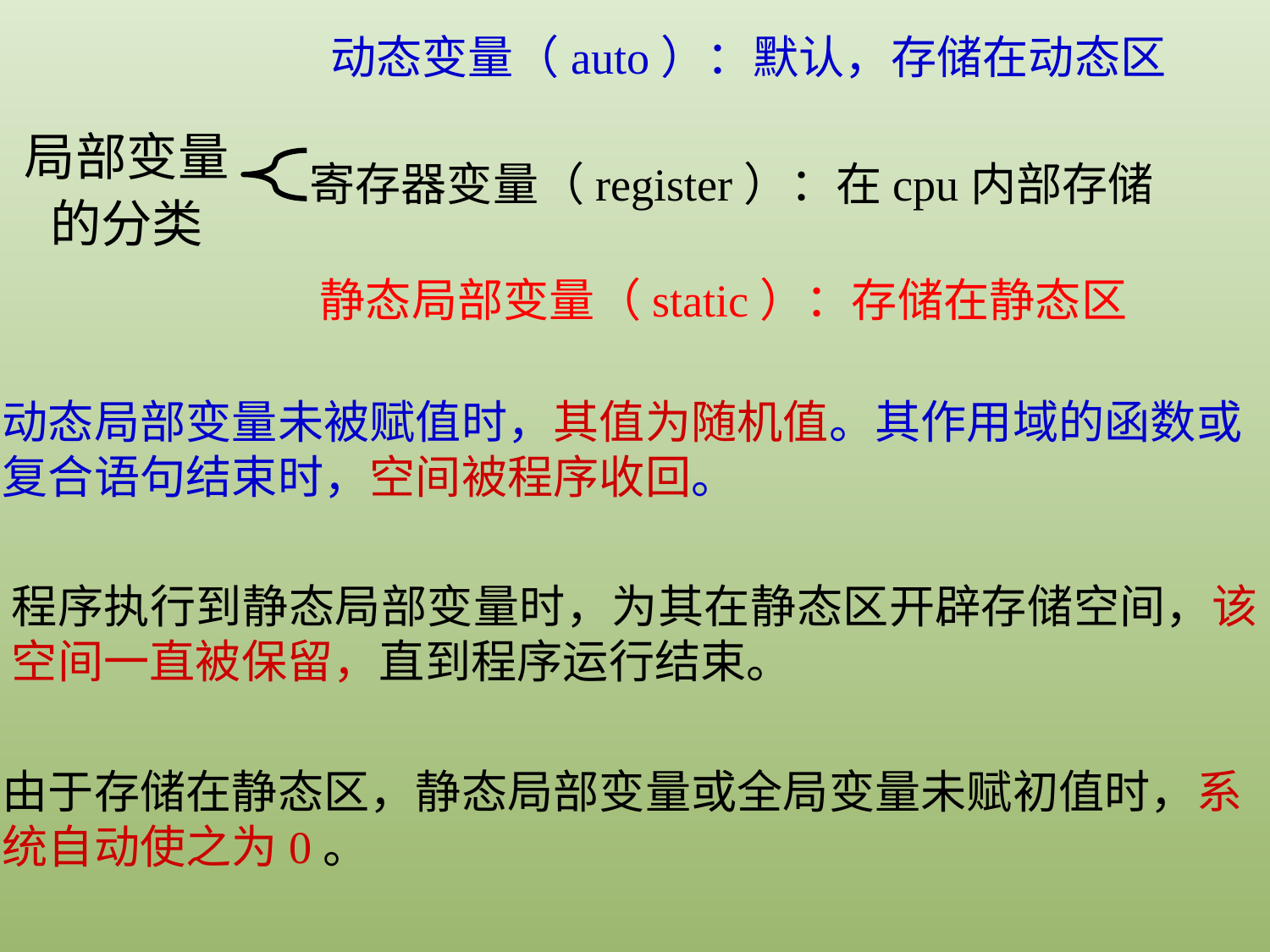

动态变量（auto）：默认，存储在动态区
局部变量的分类
寄存器变量（register）：在cpu内部存储

静态局部变量（static）：存储在静态区
动态局部变量未被赋值时，其值为随机值。其作用域的函数或复合语句结束时，空间被程序收回。
程序执行到静态局部变量时，为其在静态区开辟存储空间，该空间一直被保留，直到程序运行结束。
由于存储在静态区，静态局部变量或全局变量未赋初值时，系统自动使之为0。
233